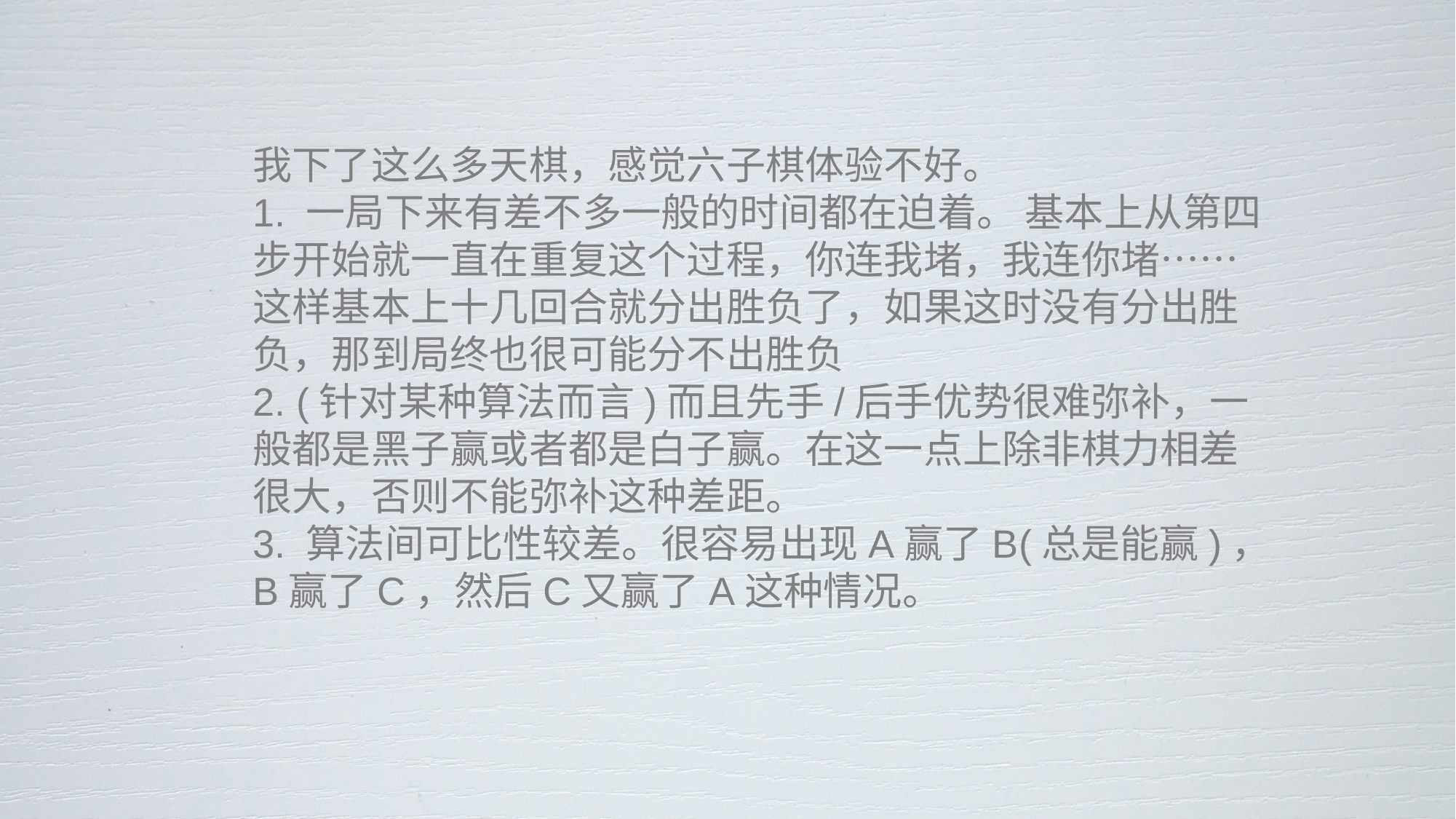

我下了这么多天棋，感觉六子棋体验不好。
1. 一局下来有差不多一般的时间都在迫着。 基本上从第四步开始就一直在重复这个过程，你连我堵，我连你堵……这样基本上十几回合就分出胜负了，如果这时没有分出胜负，那到局终也很可能分不出胜负
2. (针对某种算法而言)而且先手/后手优势很难弥补，一般都是黑子赢或者都是白子赢。在这一点上除非棋力相差很大，否则不能弥补这种差距。
3. 算法间可比性较差。很容易出现A赢了B(总是能赢)，B赢了C，然后C又赢了A这种情况。